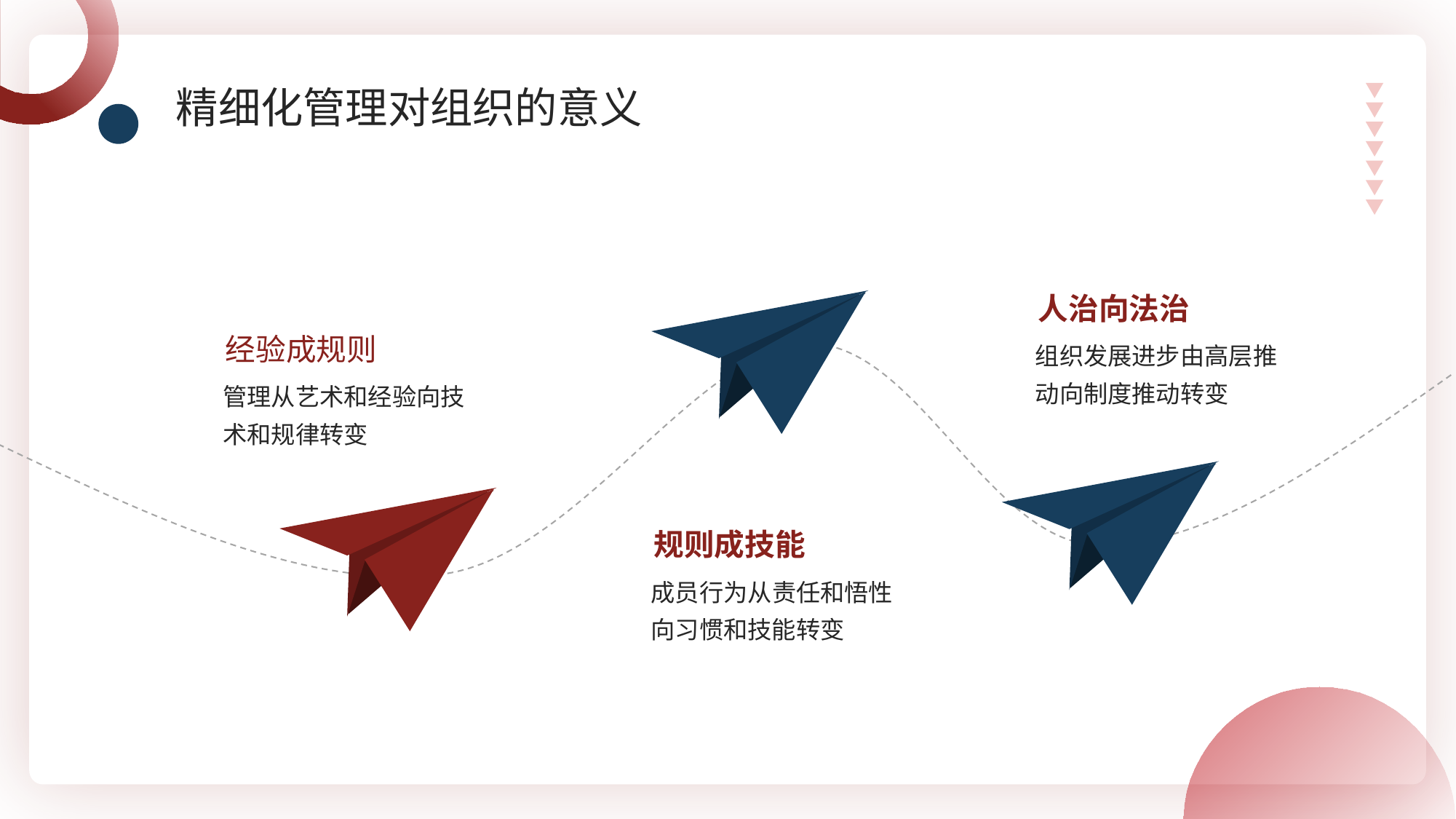

精细化管理对组织的意义
人治向法治
组织发展进步由高层推动向制度推动转变

经验成规则
管理从艺术和经验向技术和规律转变

规则成技能
成员行为从责任和悟性向习惯和技能转变